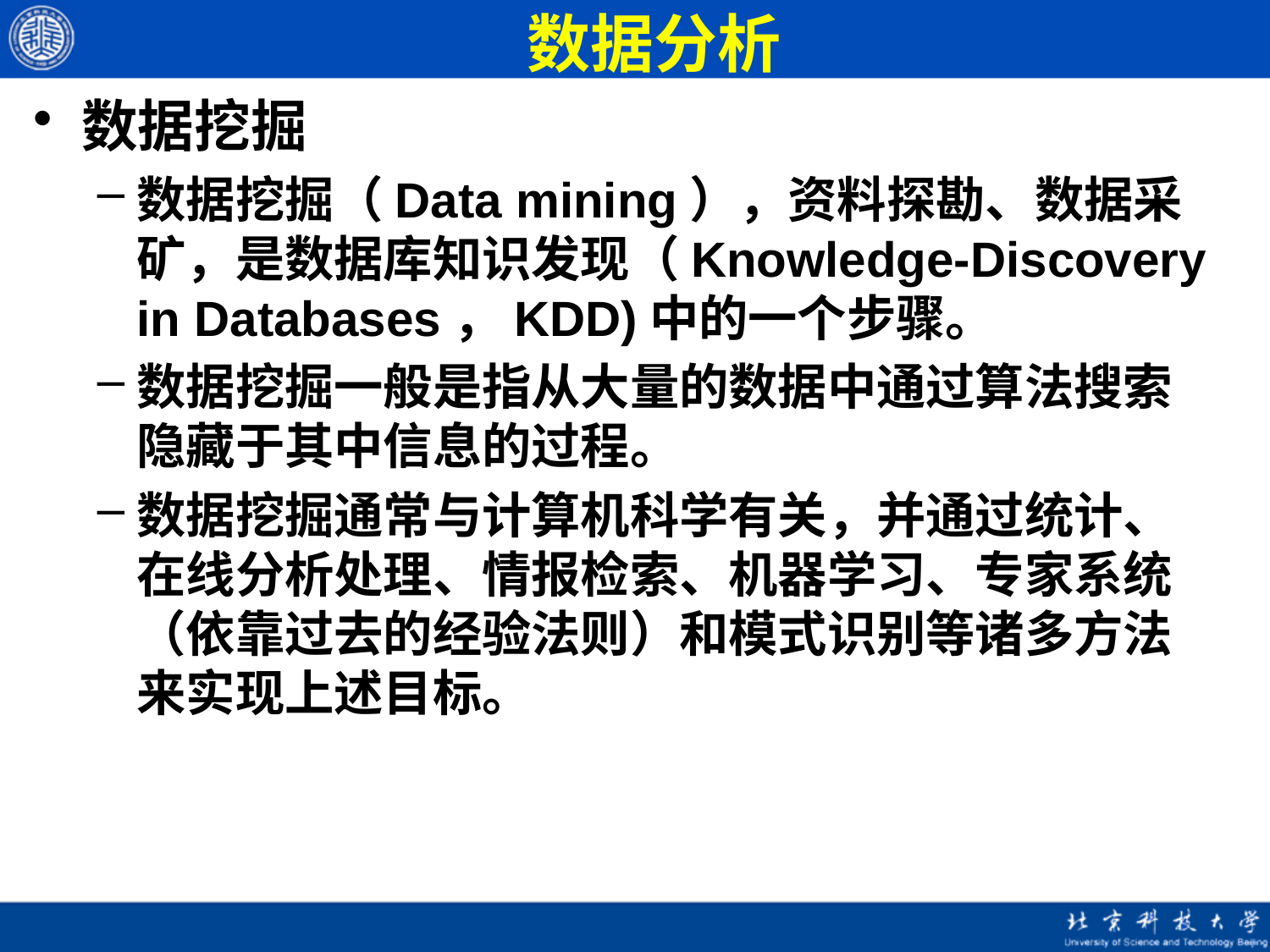

数据分析
数据挖掘
数据挖掘（Data mining），资料探勘、数据采矿，是数据库知识发现（Knowledge-Discovery in Databases，KDD)中的一个步骤。
数据挖掘一般是指从大量的数据中通过算法搜索隐藏于其中信息的过程。
数据挖掘通常与计算机科学有关，并通过统计、在线分析处理、情报检索、机器学习、专家系统（依靠过去的经验法则）和模式识别等诸多方法来实现上述目标。